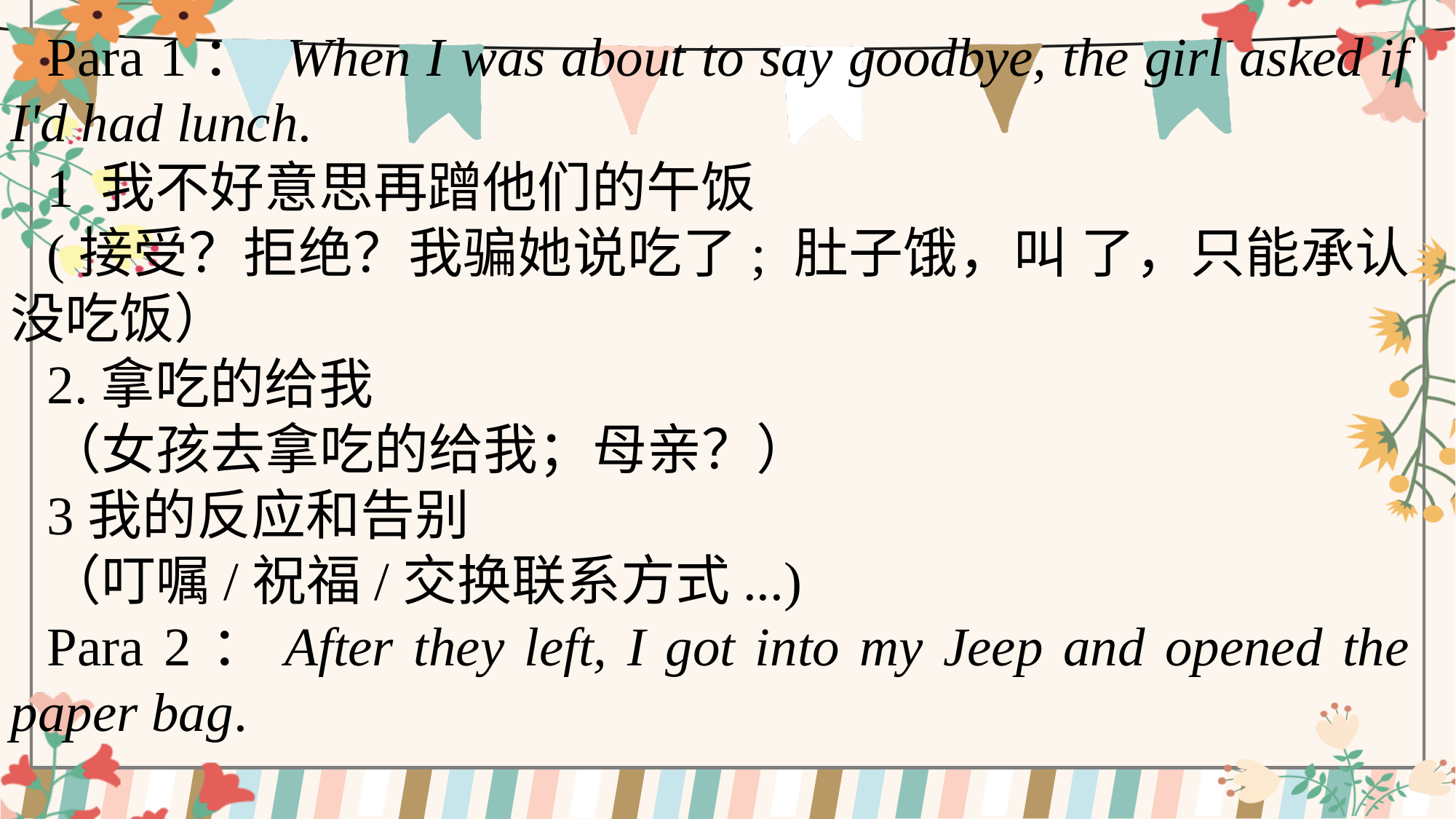

Para 1： When I was about to say goodbye, the girl asked if I'd had lunch.
1 我不好意思再蹭他们的午饭
(接受？拒绝？我骗她说吃了; 肚子饿，叫 了，只能承认没吃饭）
2.拿吃的给我
（女孩去拿吃的给我；母亲？）
3我的反应和告别
（叮嘱/祝福/交换联系方式...)
Para 2：After they left, I got into my Jeep and opened the paper bag.